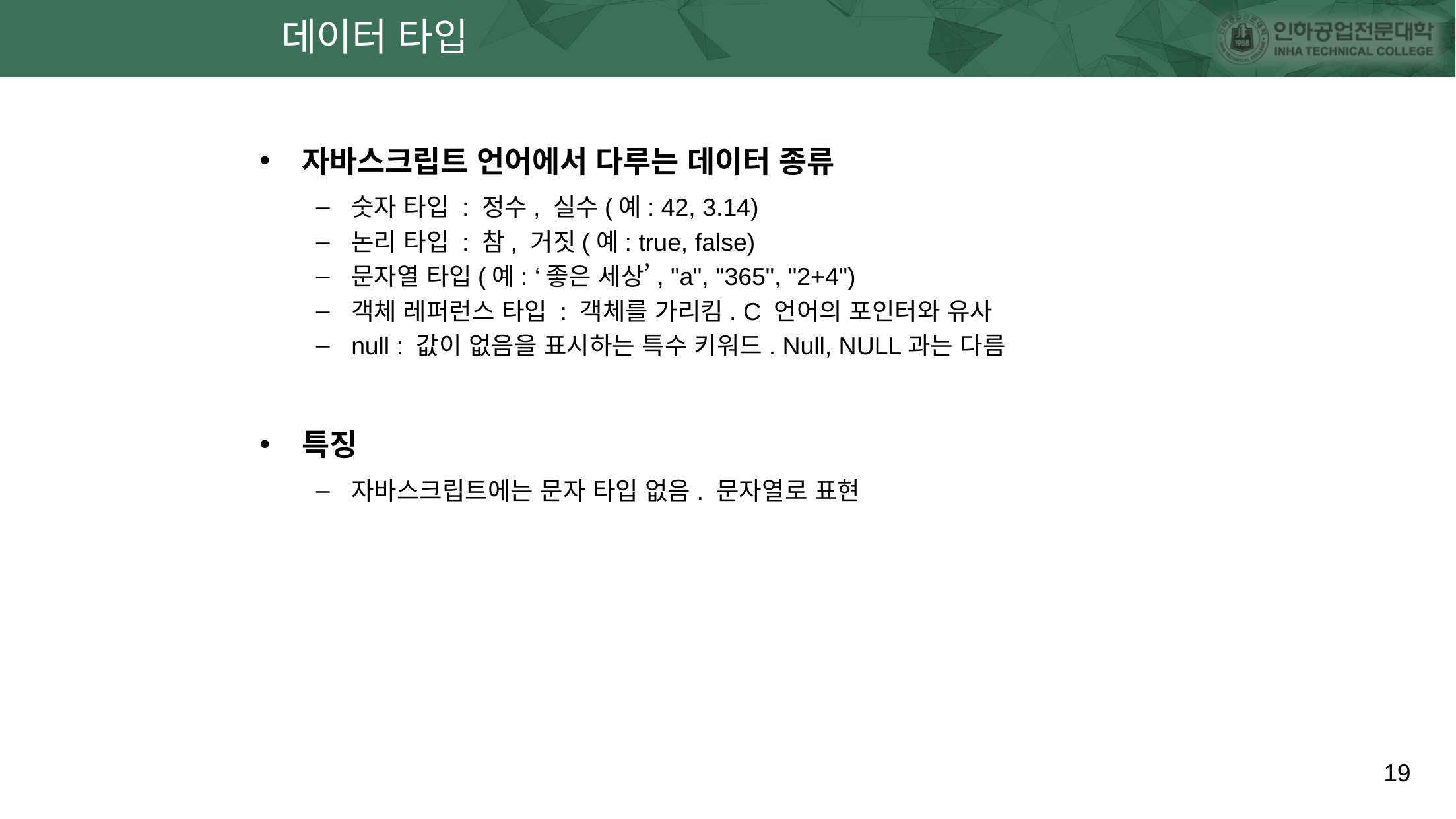

19
# 데이터 타입
자바스크립트 언어에서 다루는 데이터 종류
숫자 타입 : 정수, 실수(예: 42, 3.14)
논리 타입 : 참, 거짓(예: true, false)
문자열 타입(예: ‘좋은 세상’, "a", "365", "2+4")
객체 레퍼런스 타입 : 객체를 가리킴. C 언어의 포인터와 유사
null : 값이 없음을 표시하는 특수 키워드. Null, NULL과는 다름

특징
자바스크립트에는 문자 타입 없음. 문자열로 표현